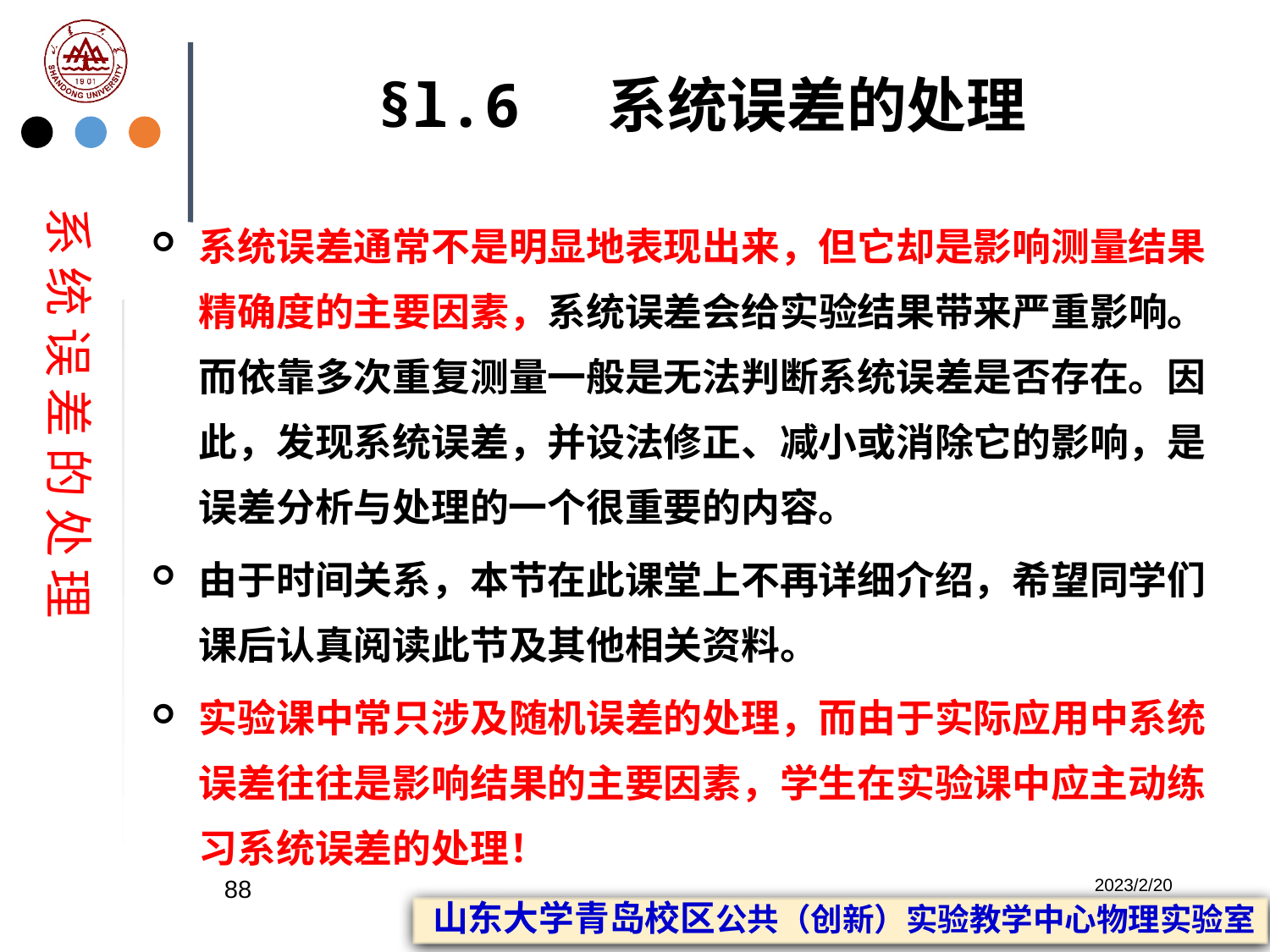

# §l.6  系统误差的处理
系 统 误 差 的 处 理
系统误差通常不是明显地表现出来，但它却是影响测量结果精确度的主要因素，系统误差会给实验结果带来严重影响。而依靠多次重复测量一般是无法判断系统误差是否存在。因此，发现系统误差，并设法修正、减小或消除它的影响，是误差分析与处理的一个很重要的内容。
由于时间关系，本节在此课堂上不再详细介绍，希望同学们课后认真阅读此节及其他相关资料。
实验课中常只涉及随机误差的处理，而由于实际应用中系统误差往往是影响结果的主要因素，学生在实验课中应主动练习系统误差的处理！
88
2023/2/20